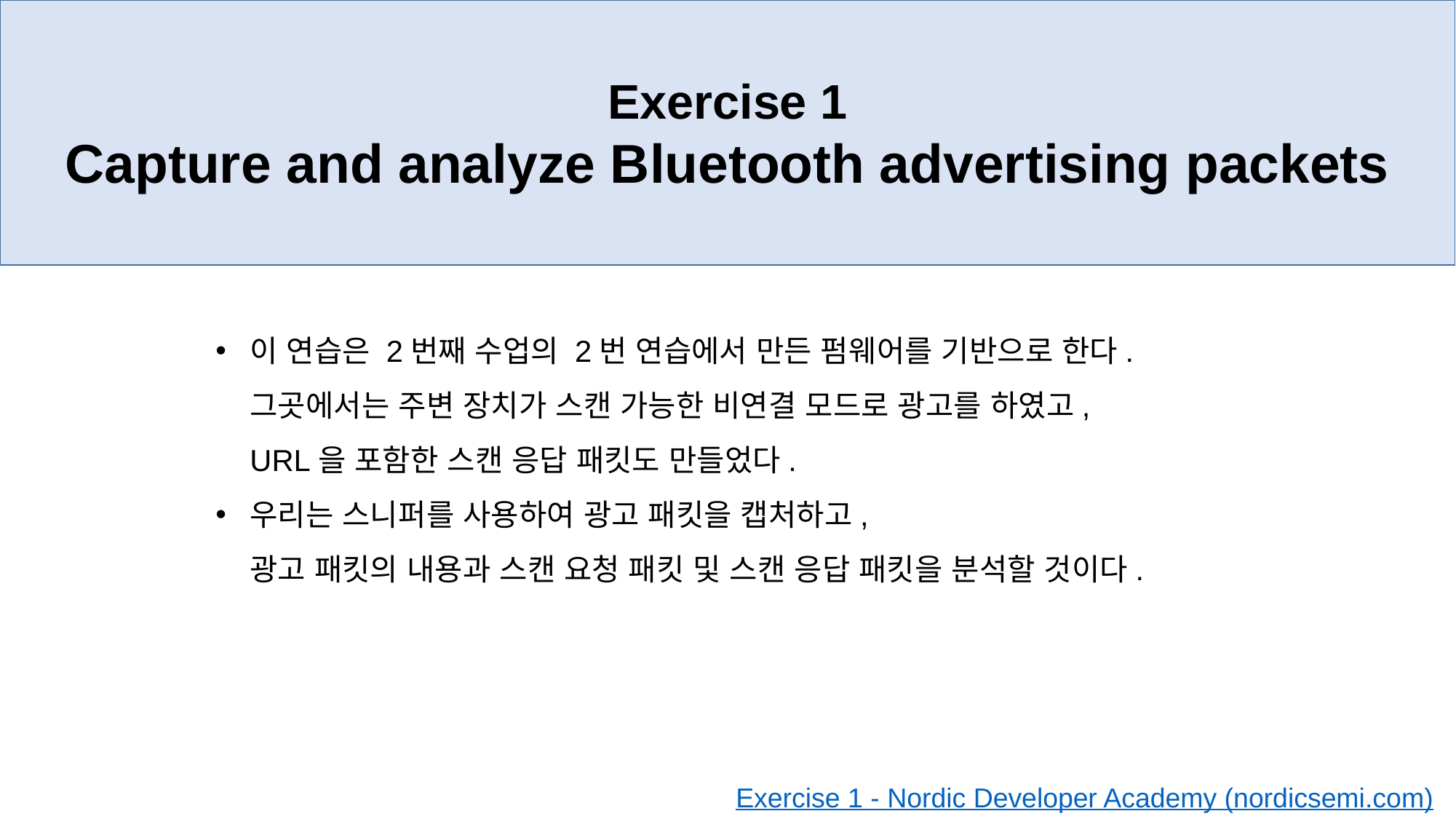

Exercise 1
Capture and analyze Bluetooth advertising packets
이 연습은 2번째 수업의 2번 연습에서 만든 펌웨어를 기반으로 한다.
그곳에서는 주변 장치가 스캔 가능한 비연결 모드로 광고를 하였고,
URL을 포함한 스캔 응답 패킷도 만들었다.
우리는 스니퍼를 사용하여 광고 패킷을 캡처하고,
광고 패킷의 내용과 스캔 요청 패킷 및 스캔 응답 패킷을 분석할 것이다.
Exercise 1 - Nordic Developer Academy (nordicsemi.com)